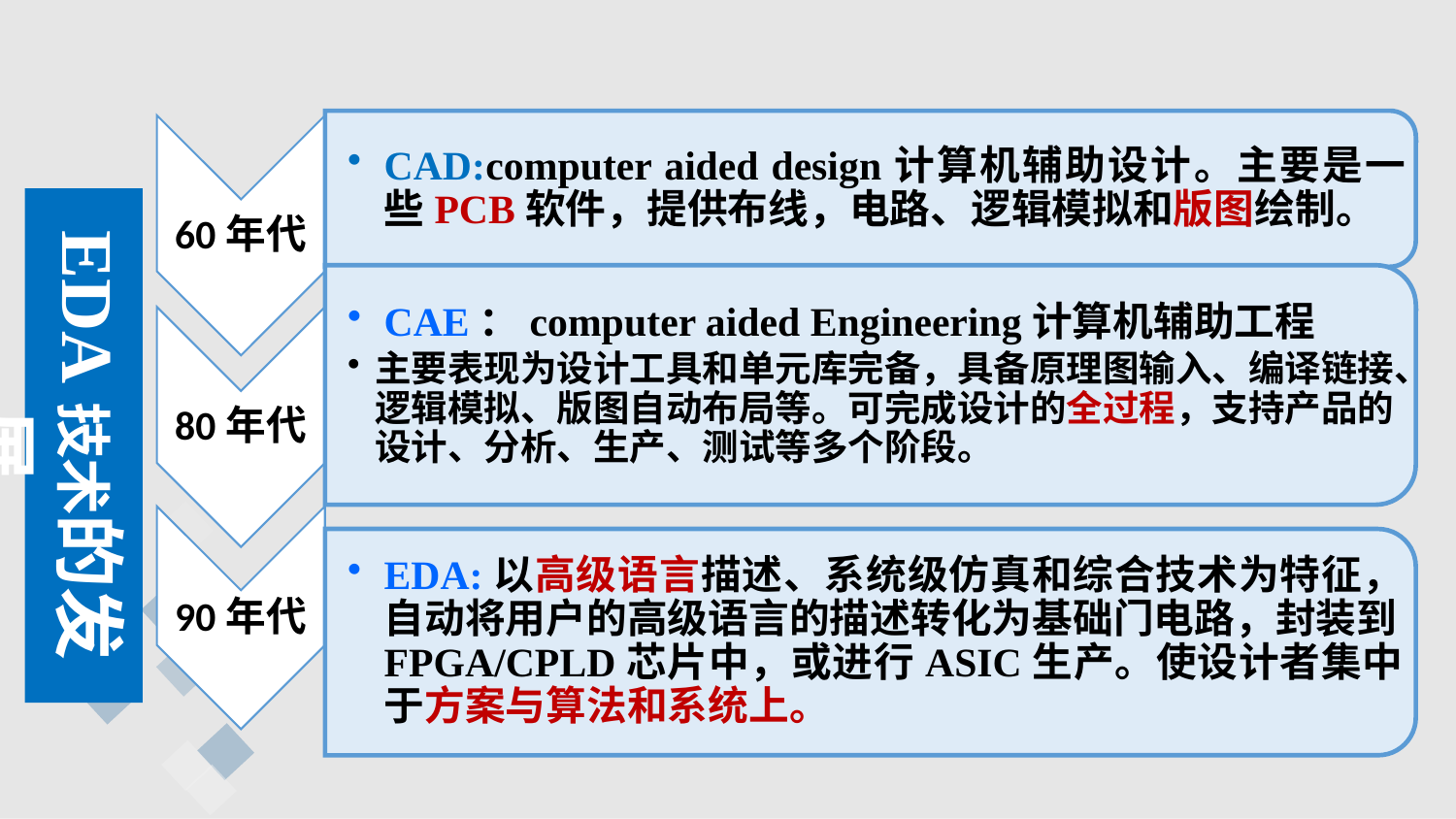

60年代
CAD:computer aided design计算机辅助设计。主要是一些PCB软件，提供布线，电路、逻辑模拟和版图绘制。
80年代
CAE：computer aided Engineering计算机辅助工程
主要表现为设计工具和单元库完备，具备原理图输入、编译链接、逻辑模拟、版图自动布局等。可完成设计的全过程，支持产品的设计、分析、生产、测试等多个阶段。
90年代
EDA:以高级语言描述、系统级仿真和综合技术为特征，自动将用户的高级语言的描述转化为基础门电路，封装到FPGA/CPLD芯片中，或进行ASIC生产。使设计者集中于方案与算法和系统上。
EDA技术的发展